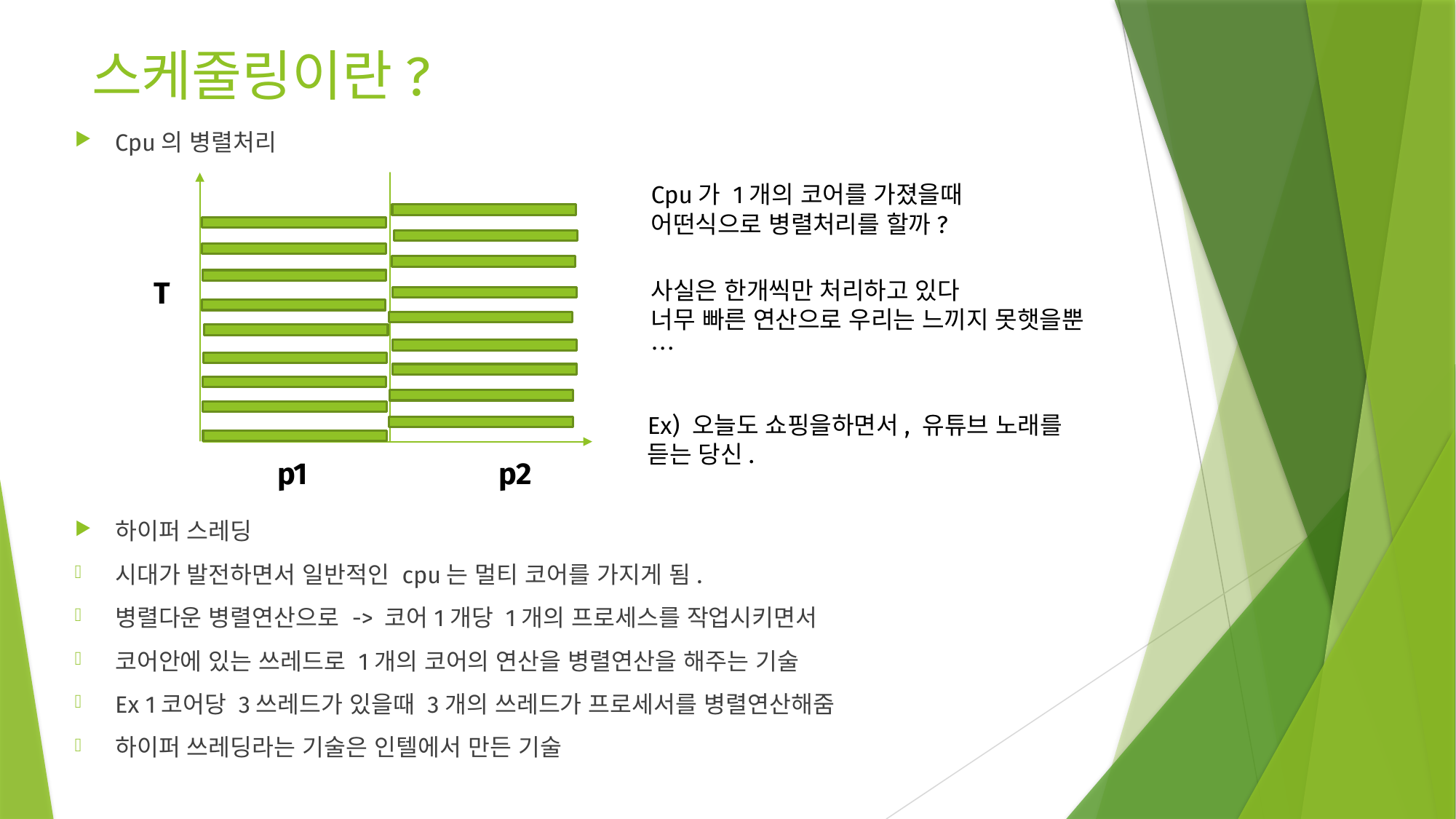

# 스케줄링이란?
Cpu의 병렬처리

하이퍼 스레딩
시대가 발전하면서 일반적인 cpu는 멀티 코어를 가지게 됨.
병렬다운 병렬연산으로 -> 코어1개당 1개의 프로세스를 작업시키면서
코어안에 있는 쓰레드로 1개의 코어의 연산을 병렬연산을 해주는 기술
Ex 1코어당 3쓰레드가 있을때 3개의 쓰레드가 프로세서를 병렬연산해줌
하이퍼 쓰레딩라는 기술은 인텔에서 만든 기술

Cpu가 1개의 코어를 가졌을때
어떤식으로 병렬처리를 할까?

T
사실은 한개씩만 처리하고 있다
너무 빠른 연산으로 우리는 느끼지 못햇을뿐 …

Ex) 오늘도 쇼핑을하면서, 유튜브 노래를 듣는 당신.

p1
p2